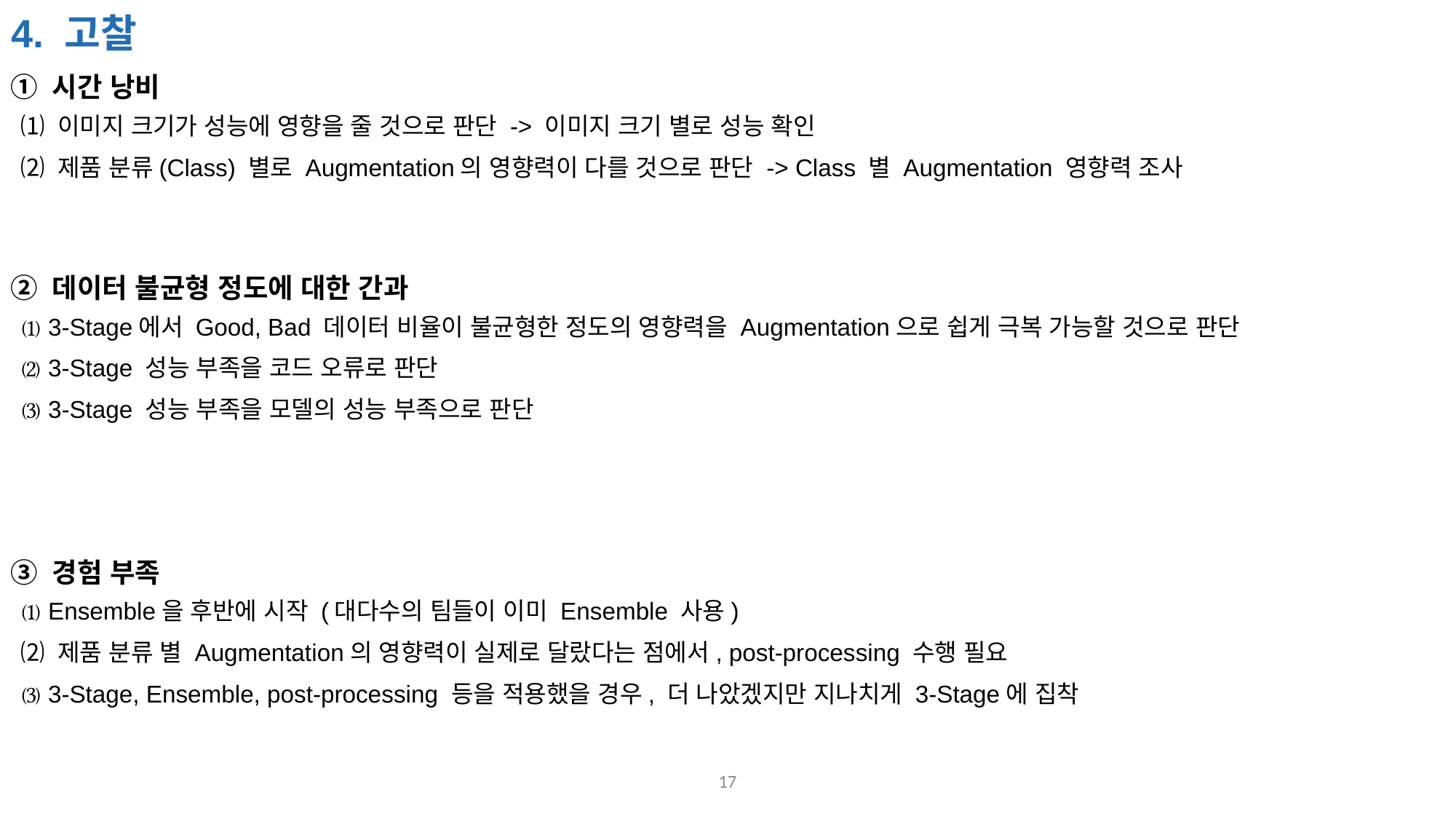

# 4. 고찰
① 시간 낭비
⑴ 이미지 크기가 성능에 영향을 줄 것으로 판단 -> 이미지 크기 별로 성능 확인
⑵ 제품 분류(Class) 별로 Augmentation의 영향력이 다를 것으로 판단 -> Class 별 Augmentation 영향력 조사
② 데이터 불균형 정도에 대한 간과
⑴ 3-Stage에서 Good, Bad 데이터 비율이 불균형한 정도의 영향력을 Augmentation으로 쉽게 극복 가능할 것으로 판단
⑵ 3-Stage 성능 부족을 코드 오류로 판단
⑶ 3-Stage 성능 부족을 모델의 성능 부족으로 판단
③ 경험 부족
⑴ Ensemble을 후반에 시작 (대다수의 팀들이 이미 Ensemble 사용)
⑵ 제품 분류 별 Augmentation의 영향력이 실제로 달랐다는 점에서, post-processing 수행 필요
⑶ 3-Stage, Ensemble, post-processing 등을 적용했을 경우, 더 나았겠지만 지나치게 3-Stage에 집착
17